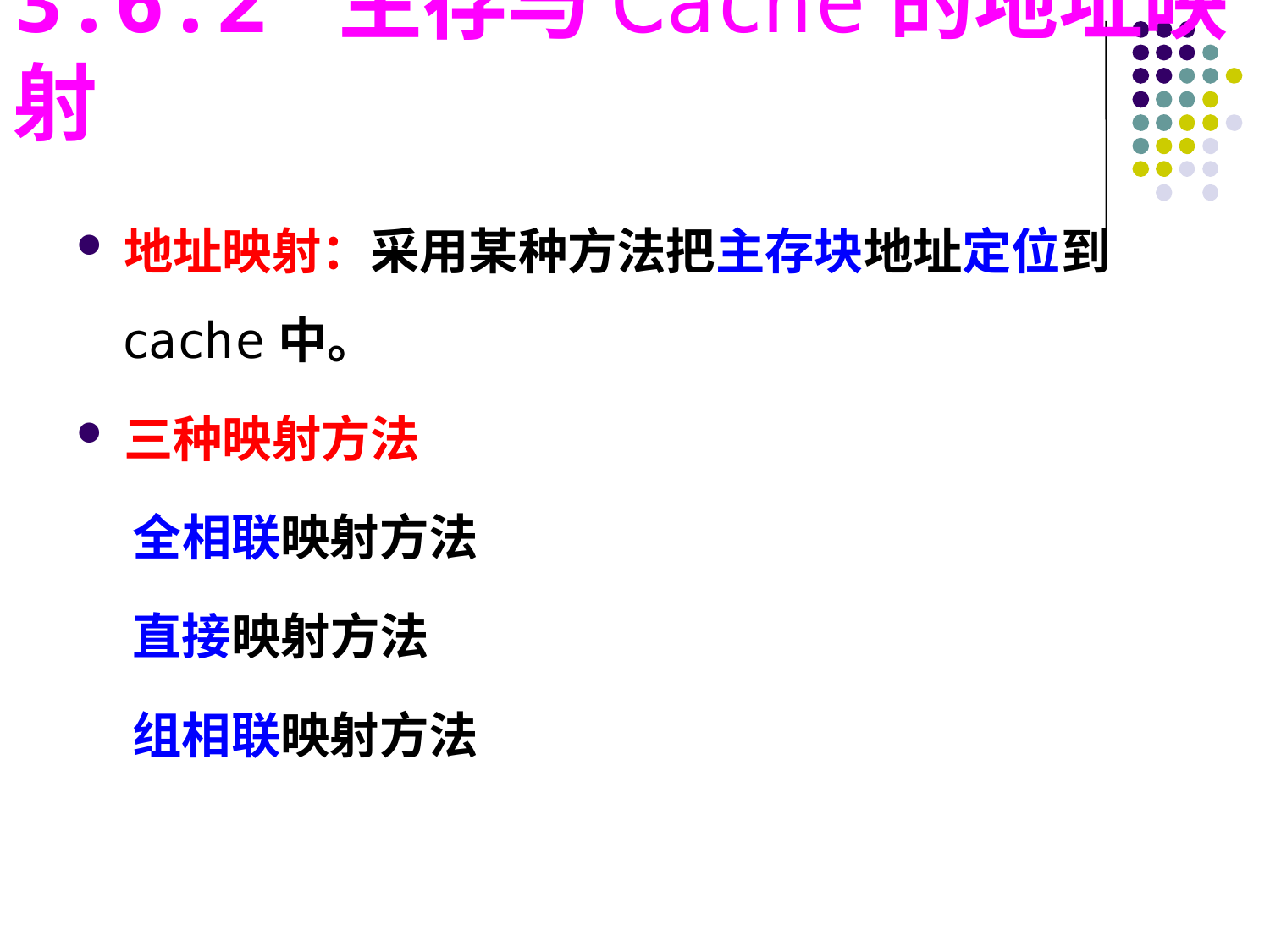

3.6.2 主存与Cache的地址映射
地址映射：采用某种方法把主存块地址定位到cache中。
三种映射方法
    全相联映射方法
    直接映射方法
    组相联映射方法
# 68